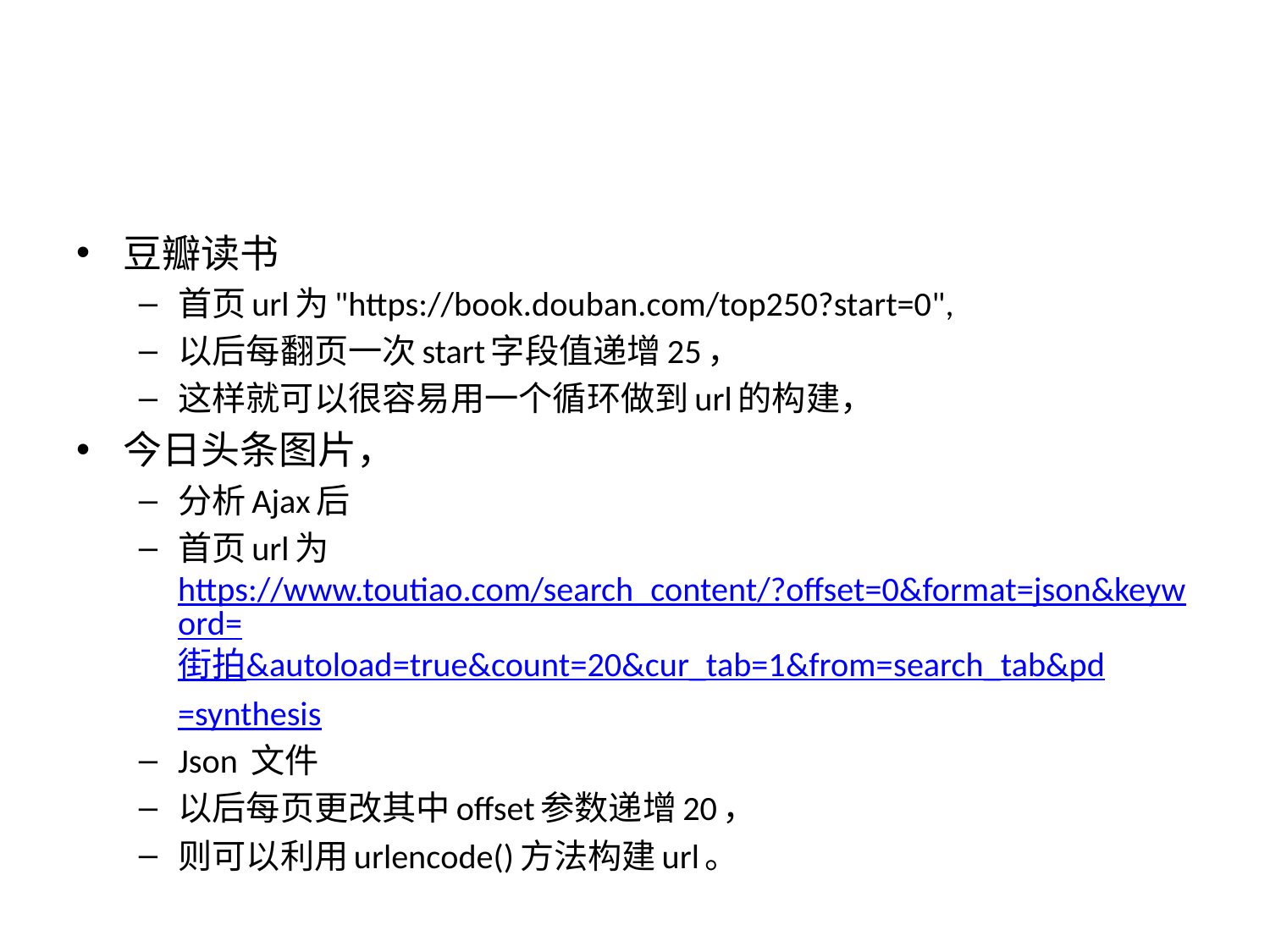

#
豆瓣读书
首页url为"https://book.douban.com/top250?start=0",
以后每翻页一次start字段值递增25，
这样就可以很容易用一个循环做到url的构建，
今日头条图片，
分析Ajax后
首页url为https://www.toutiao.com/search_content/?offset=0&format=json&keyword=街拍&autoload=true&count=20&cur_tab=1&from=search_tab&pd=synthesis
Json 文件
以后每页更改其中offset参数递增20，
则可以利用urlencode()方法构建url。